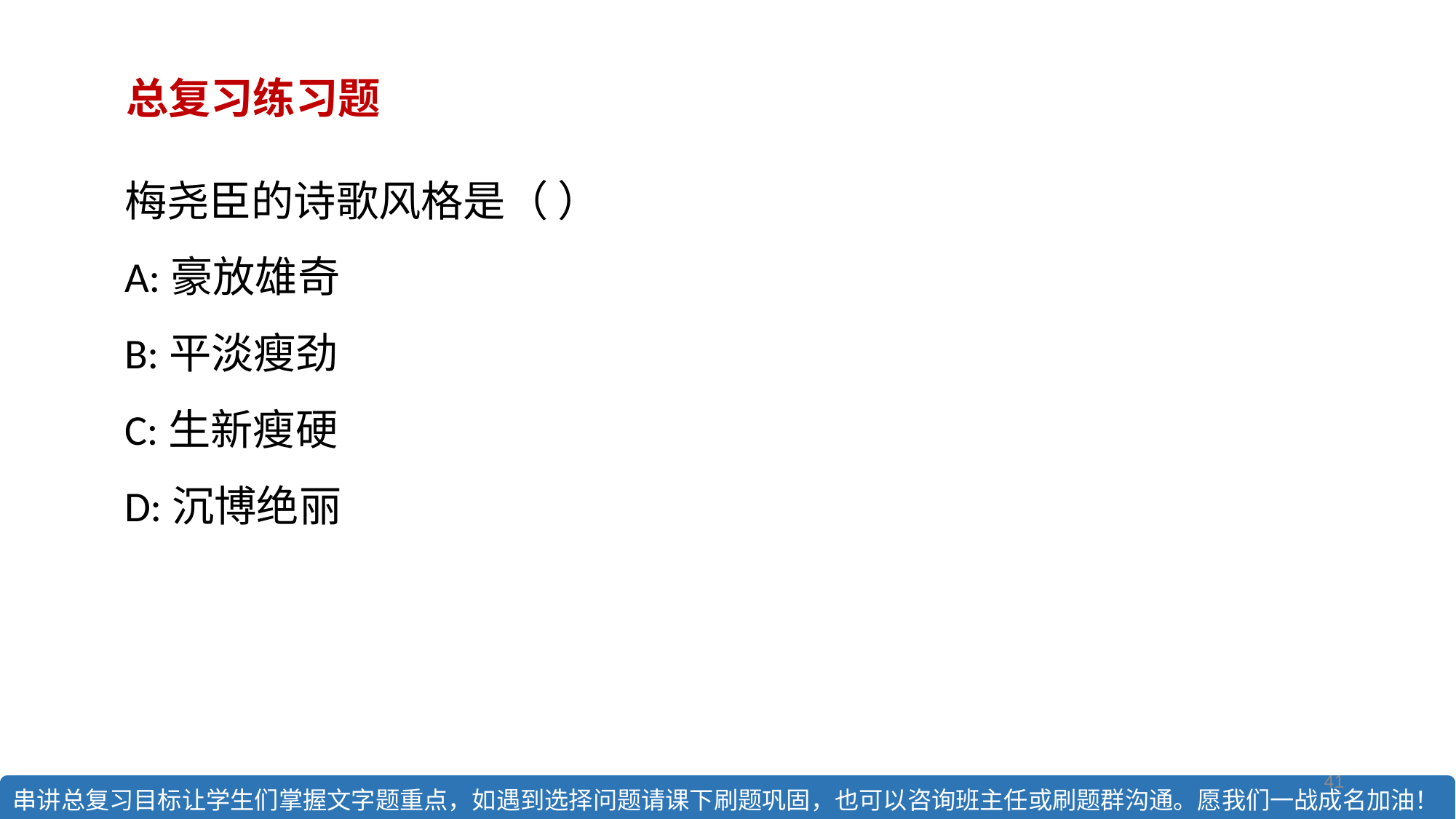

总复习练习题
梅尧臣的诗歌风格是（ ）
A:豪放雄奇
B:平淡瘦劲
C:生新瘦硬
D:沉博绝丽
41